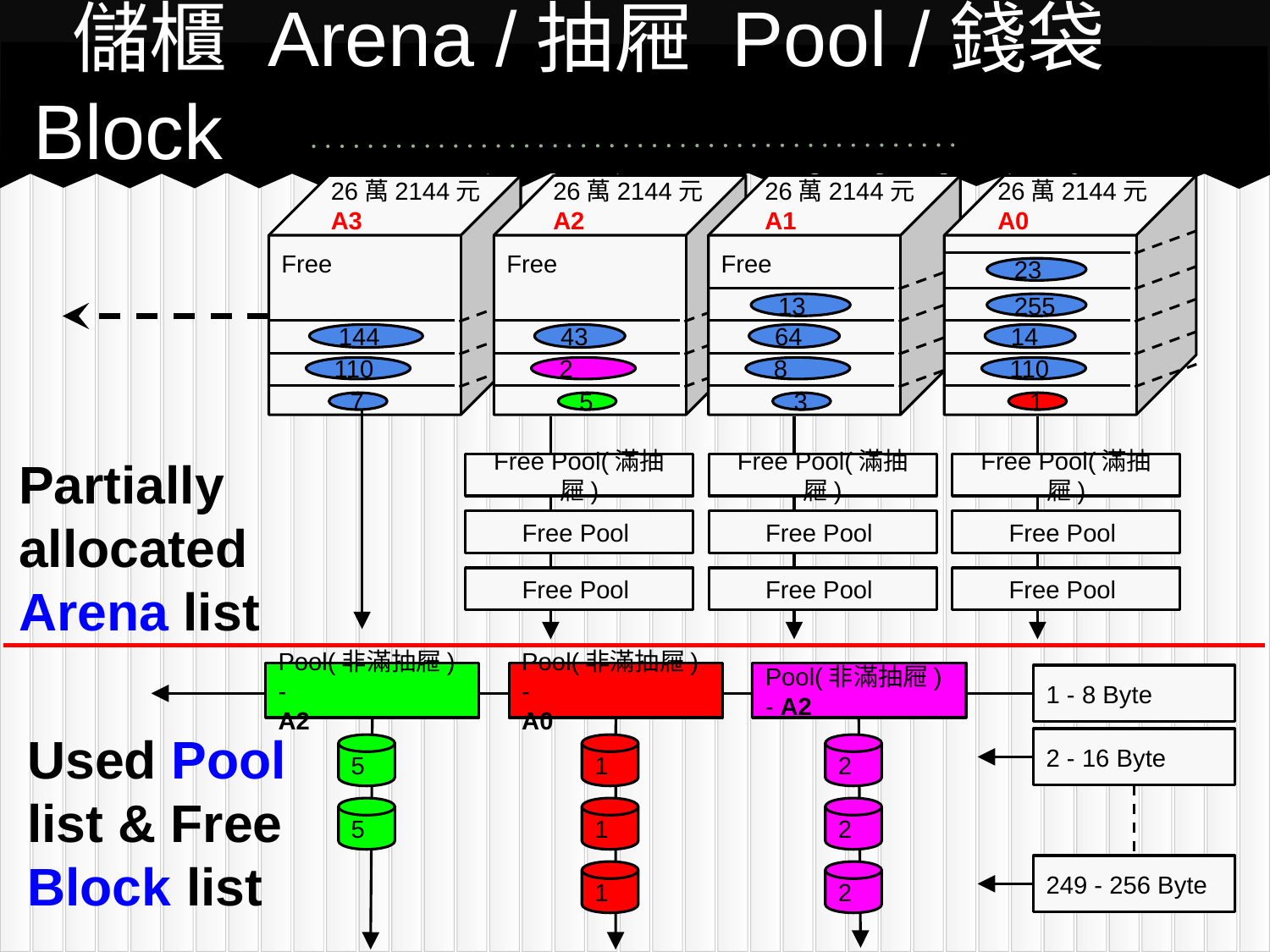

# 儲櫃 Arena /抽屜 Pool /錢袋 Block
26萬2144元
A3
26萬2144元
A2
26萬2144元
A1
26萬2144元
A0
Free
Free
Free

23
13
255
144
43
64
14
110
2
8
110
7
5
3
1
Free Pool(滿抽屜)
Free Pool
Free Pool
Free Pool(滿抽屜)
Free Pool
Free Pool
Free Pool(滿抽屜)
Free Pool
Free Pool
Partially allocated Arena list
Pool(非滿抽屜) -
A2
Pool(非滿抽屜) -
A0
Pool(非滿抽屜) - A2
1 - 8 Byte
2 - 16 Byte
5
1
2
5
1
2
249 - 256 Byte
1
2
Used Pool list & Free Block list